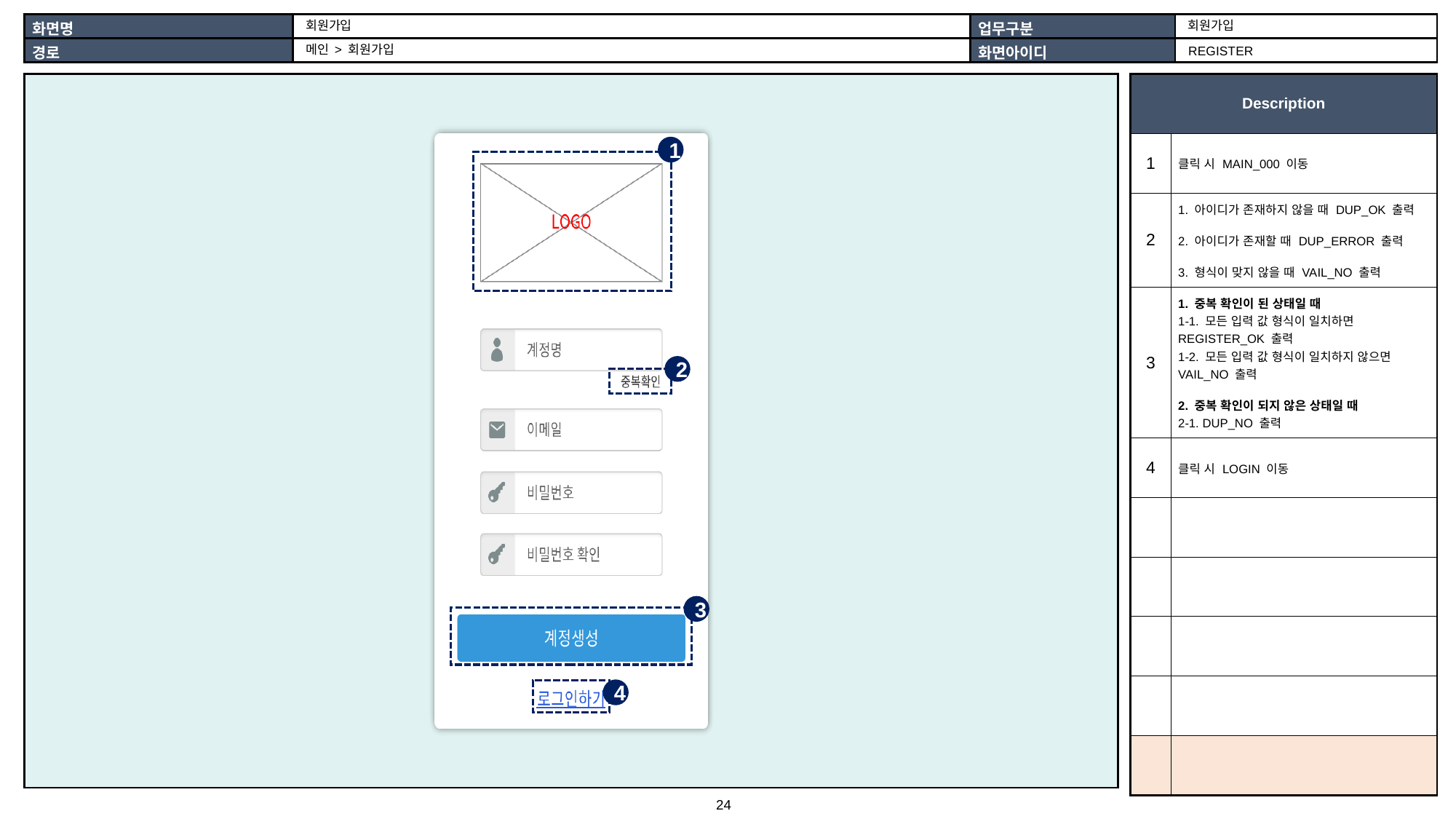

회원가입
회원가입
메인 > 회원가입
REGISTER
|  |
| --- |
| Description |  |
| --- | --- |
| 1 | 클릭 시 MAIN\_000 이동 |
| 2 | 1. 아이디가 존재하지 않을 때 DUP\_OK 출력 2. 아이디가 존재할 때 DUP\_ERROR 출력 3. 형식이 맞지 않을 때 VAIL\_NO 출력 |
| 3 | 1. 중복 확인이 된 상태일 때 1-1. 모든 입력 값 형식이 일치하면 REGISTER\_OK 출력 1-2. 모든 입력 값 형식이 일치하지 않으면 VAIL\_NO 출력 2. 중복 확인이 되지 않은 상태일 때 2-1. DUP\_NO 출력 |
| 4 | 클릭 시 LOGIN 이동 |
|  |  |
|  |  |
|  |  |
|  |  |
|  |  |
1

2

3

4